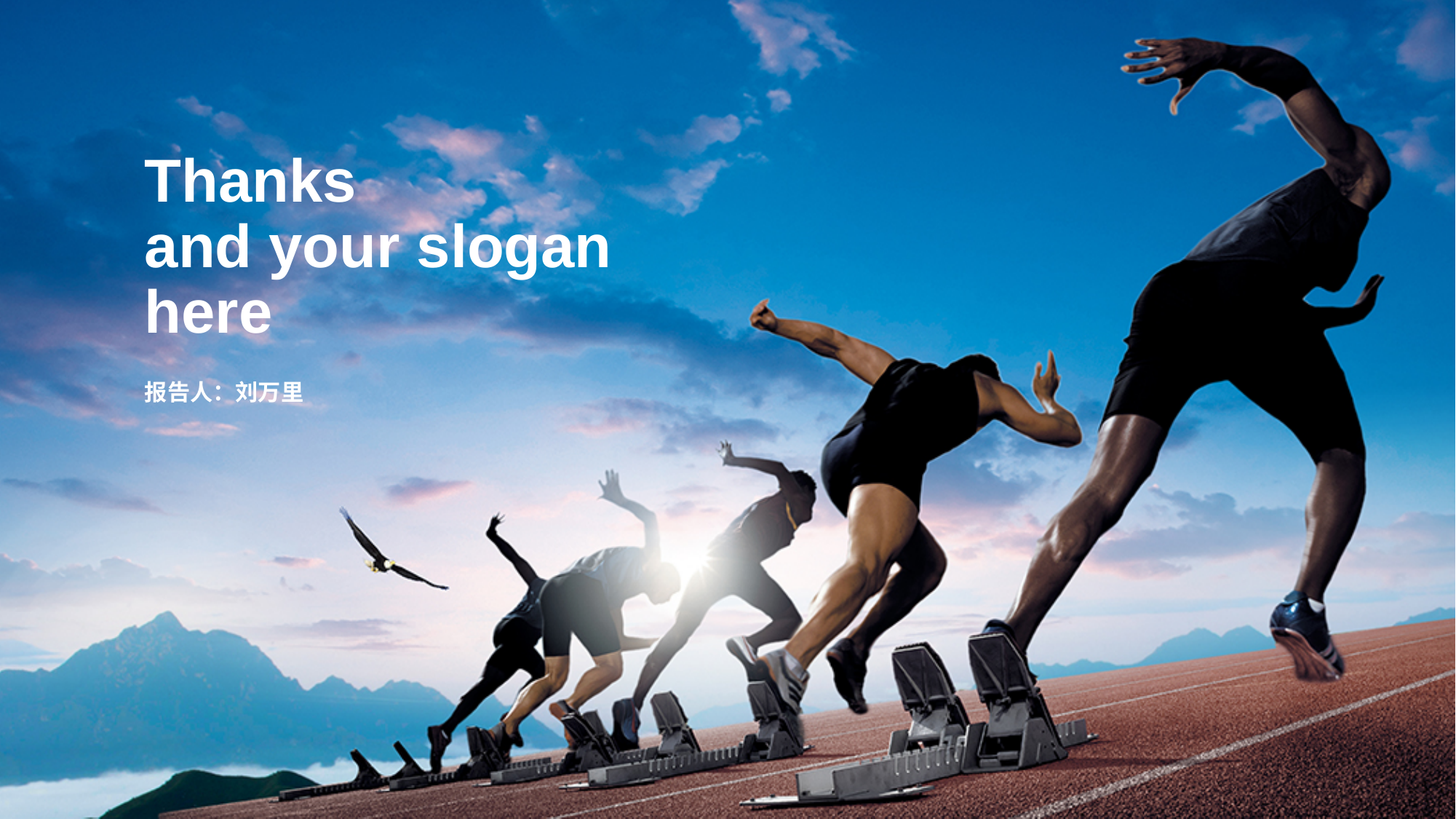

# Thanks and your slogan here
报告人：刘万里